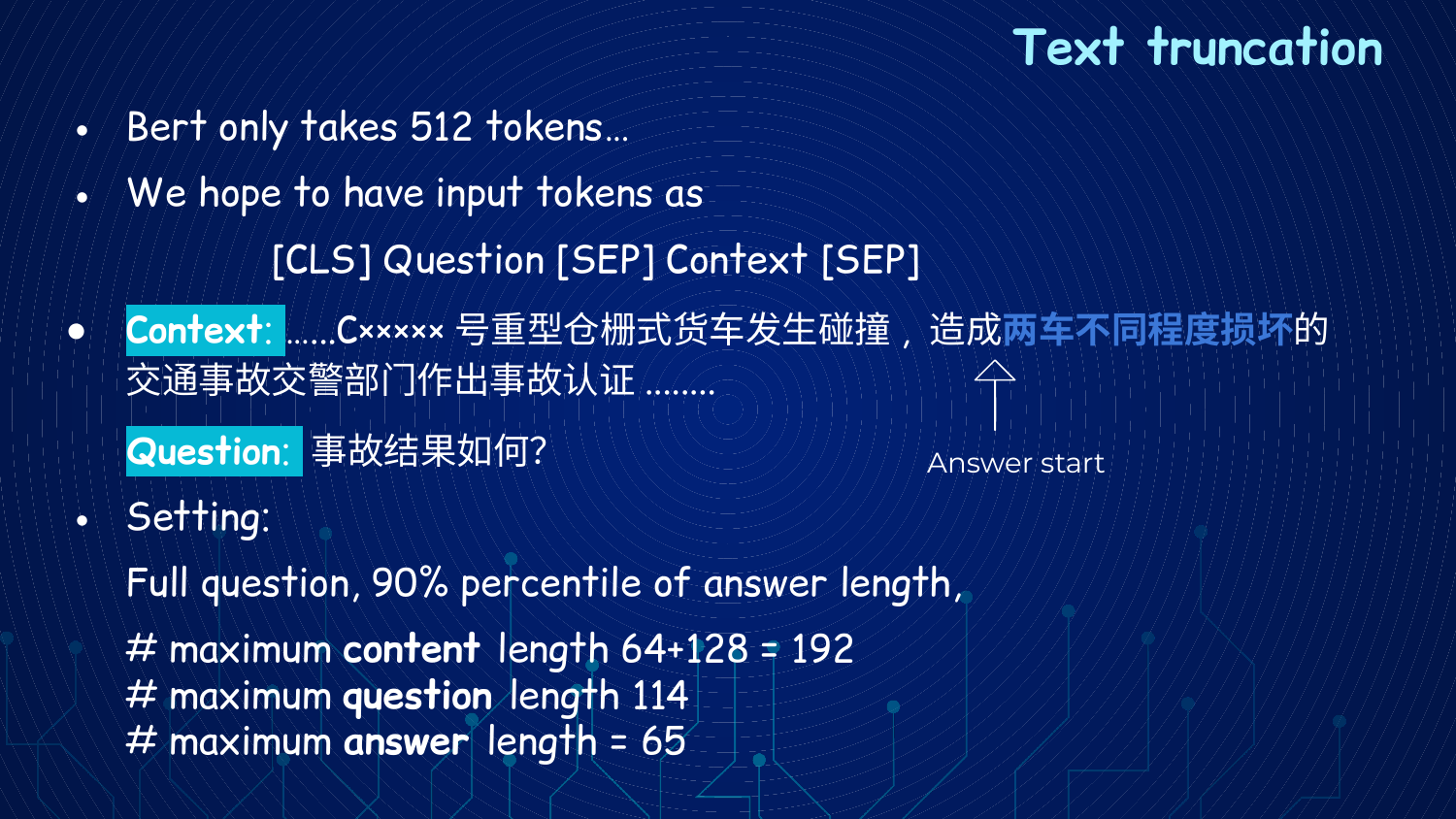

# Text truncation
Bert only takes 512 tokens…
We hope to have input tokens as
[CLS] Question [SEP] Context [SEP]
Context: …...C×××××号重型仓栅式货车发生碰撞, 造成两车不同程度损坏的交通事故交警部门作出事故认证........
Question: 事故结果如何？
Setting:
Full question, 90% percentile of answer length,
# maximum content length 64+128 = 192
# maximum question length 114
# maximum answer length = 65

Answer start